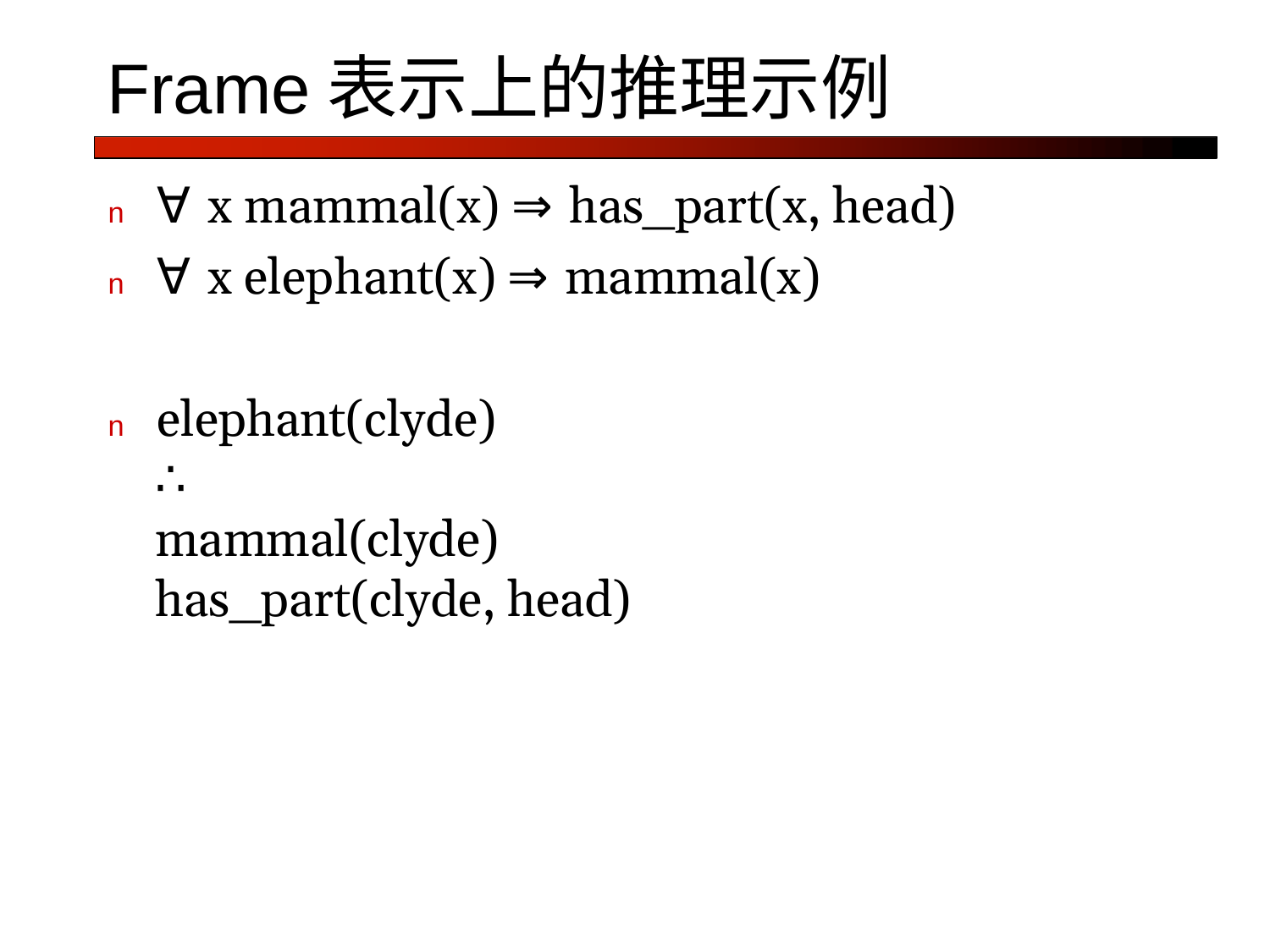

# Frame表示上的推理示例

n	∀x mammal(x) ⇒ has_part(x, head)

n	∀x elephant(x) ⇒ mammal(x)

n	elephant(clyde)
∴
mammal(clyde) has_part(clyde, head)